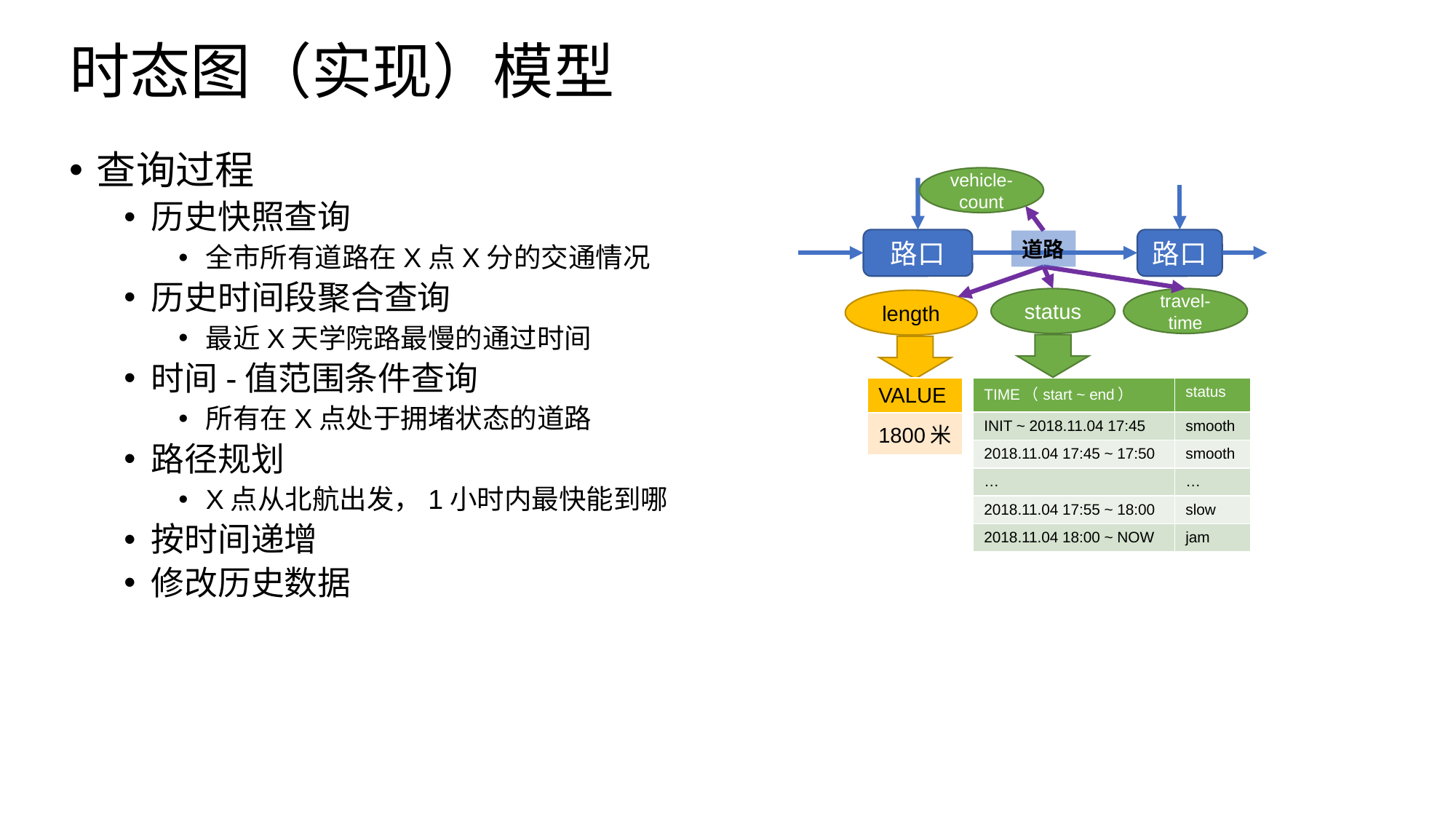

# 时态图（实现）模型
查询过程
历史快照查询
全市所有道路在X点X分的交通情况
历史时间段聚合查询
最近X天学院路最慢的通过时间
时间-值范围条件查询
所有在X点处于拥堵状态的道路
路径规划
X点从北航出发，1小时内最快能到哪
按时间递增
修改历史数据
vehicle-count
路口
路口
道路
status
travel-time
length

| TIME（start ~ end） | status |
| --- | --- |
| INIT ~ 2018.11.04 17:45 | smooth |
| 2018.11.04 17:45 ~ 17:50 | smooth |
| … | … |
| 2018.11.04 17:55 ~ 18:00 | slow |
| 2018.11.04 18:00 ~ NOW | jam |
| VALUE |
| --- |
| 1800米 |